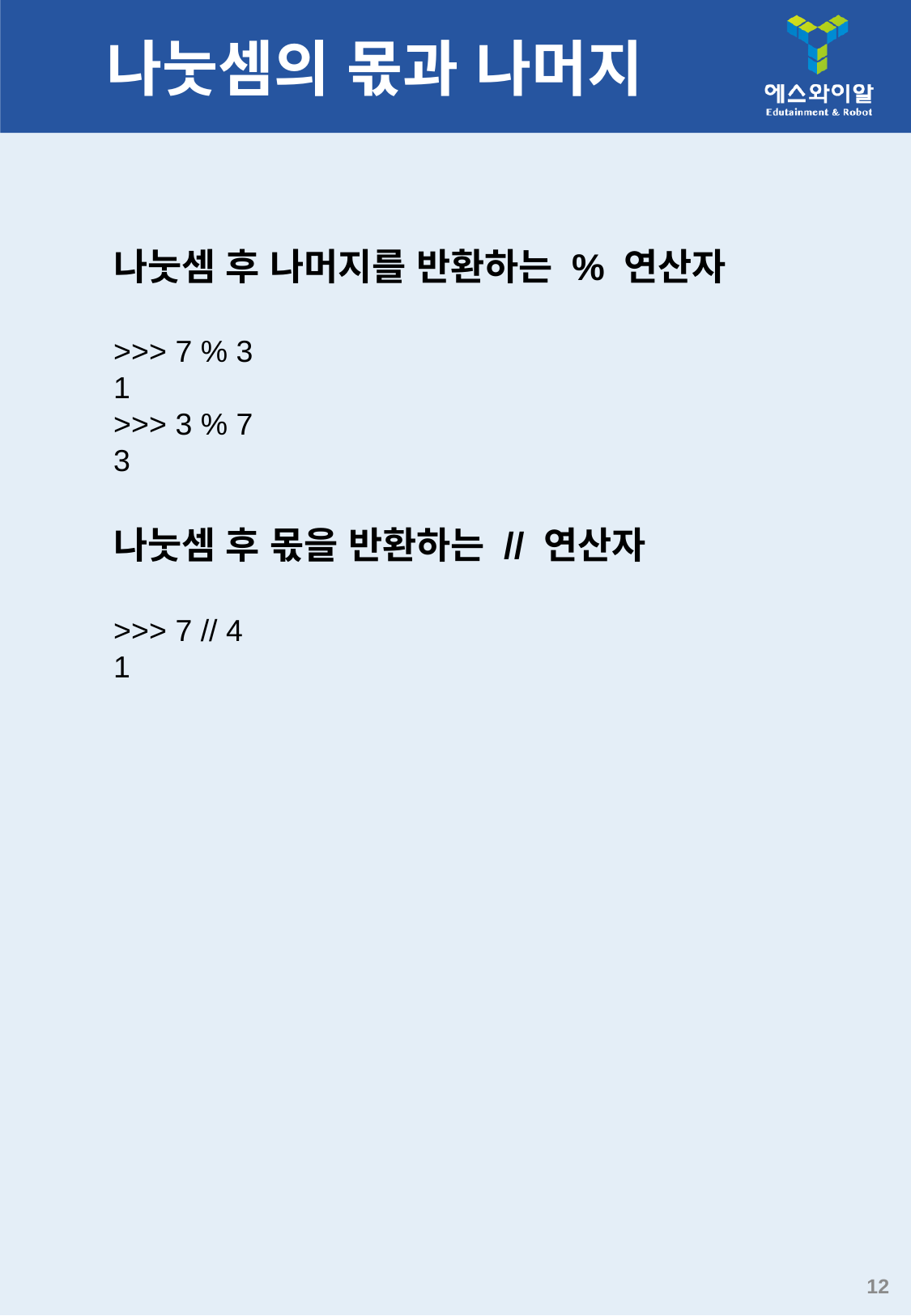

# 나눗셈의 몫과 나머지
나눗셈 후 나머지를 반환하는 % 연산자

>>> 7 % 3
1
>>> 3 % 7
3

나눗셈 후 몫을 반환하는 // 연산자

>>> 7 // 4
1

12